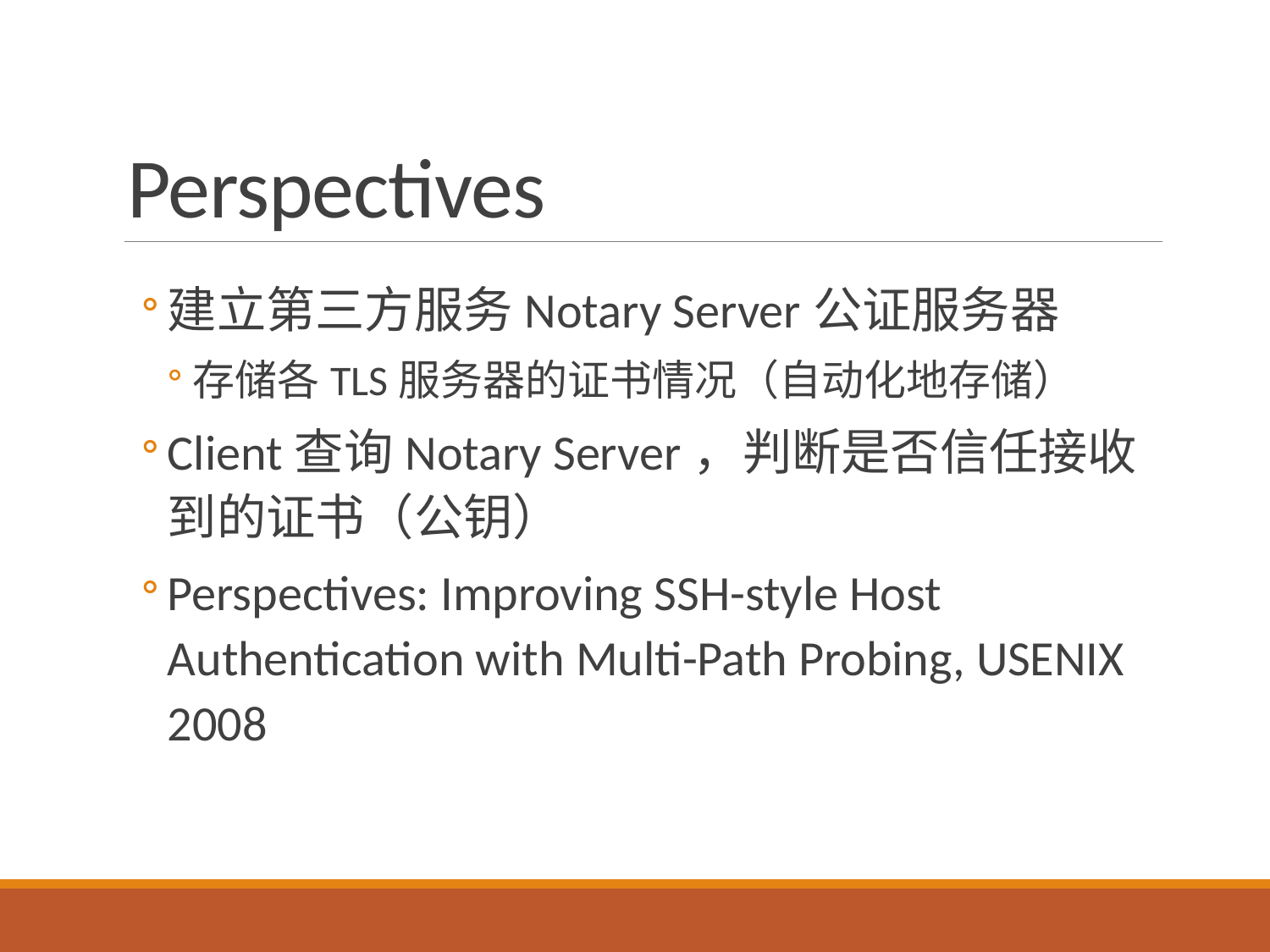

# Perspectives
建立第三方服务Notary Server公证服务器
存储各TLS服务器的证书情况（自动化地存储）
Client查询Notary Server，判断是否信任接收到的证书（公钥）
Perspectives: Improving SSH-style Host Authentication with Multi-Path Probing, USENIX 2008